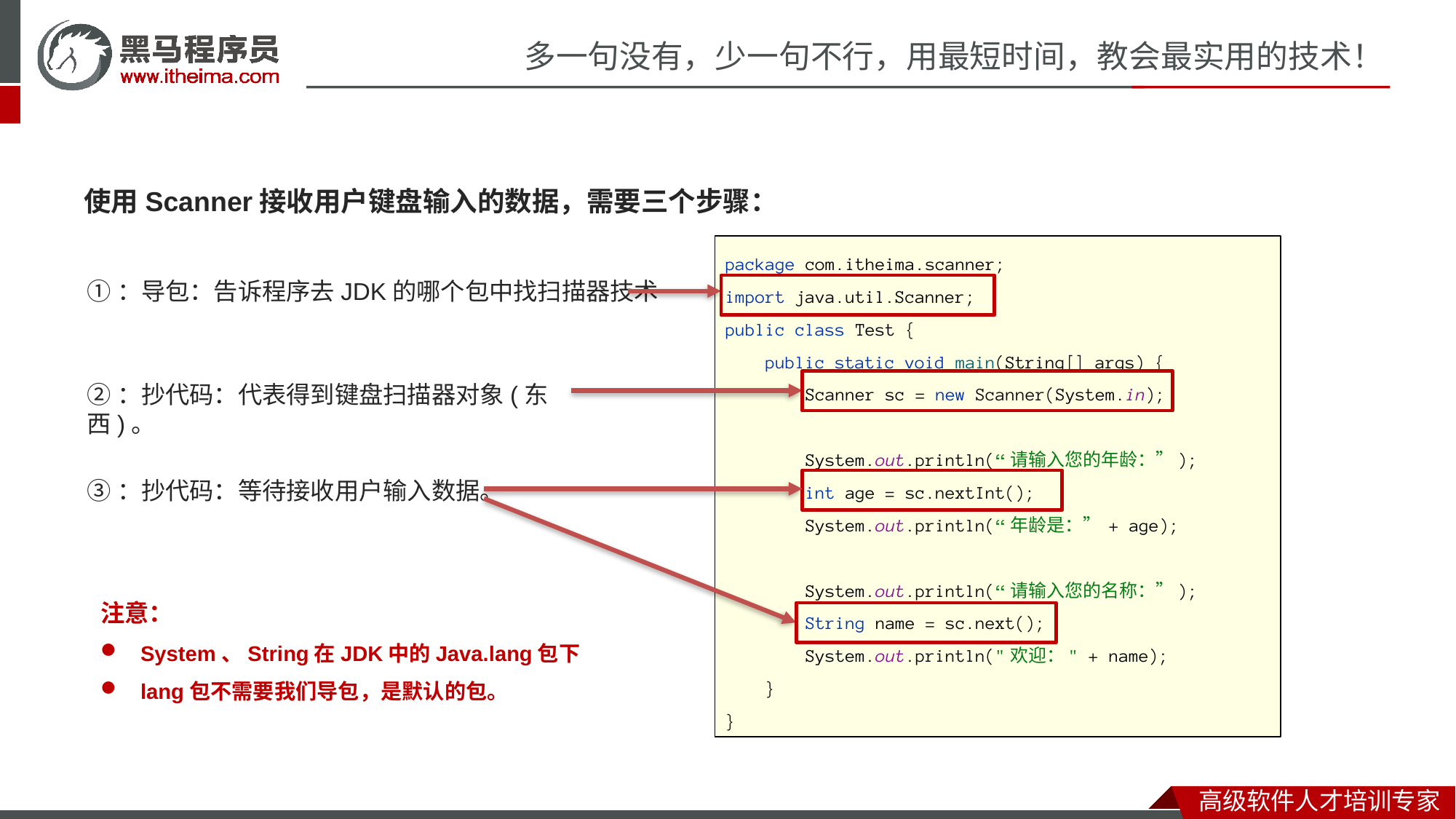

使用Scanner接收用户键盘输入的数据，需要三个步骤：
package com.itheima.scanner;
import java.util.Scanner;
public class Test {
    public static void main(String[] args) {
        Scanner sc = new Scanner(System.in);
        System.out.println(“请输入您的年龄：”);
        int age = sc.nextInt();
        System.out.println(“年龄是：” + age);
        System.out.println(“请输入您的名称：”);
        String name = sc.next();
        System.out.println("欢迎：" + name);
    }
}
①：导包：告诉程序去JDK的哪个包中找扫描器技术

②：抄代码：代表得到键盘扫描器对象(东西)。
③：抄代码：等待接收用户输入数据。

注意：
 System、String在JDK中的Java.lang包下
 lang包不需要我们导包，是默认的包。